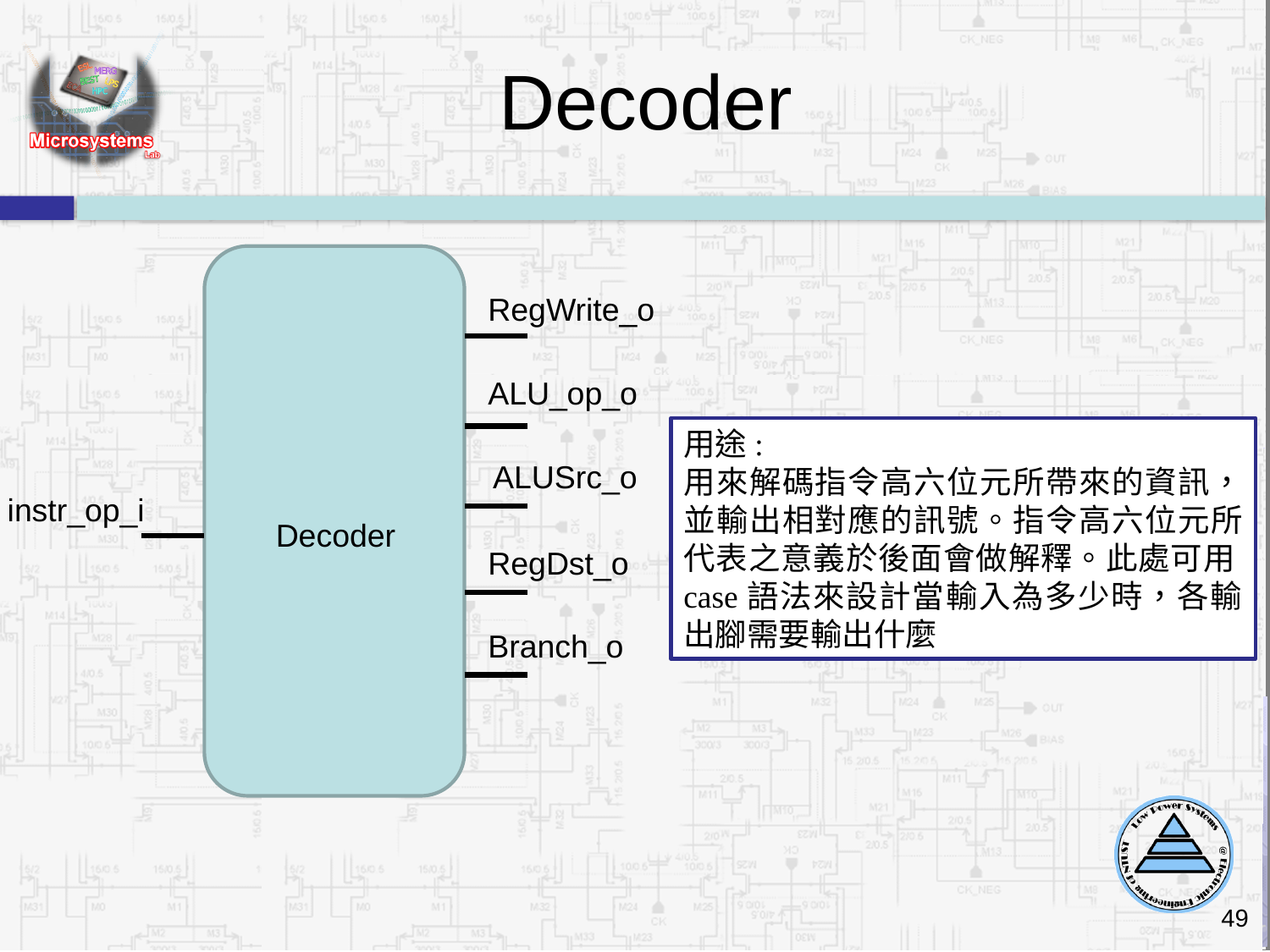

Decoder

RegWrite_o
ALU_op_o
用途:
用來解碼指令高六位元所帶來的資訊，並輸出相對應的訊號。指令高六位元所代表之意義於後面會做解釋。此處可用case語法來設計當輸入為多少時，各輸出腳需要輸出什麼
ALUSrc_o
instr_op_i
Decoder
RegDst_o
Branch_o
49